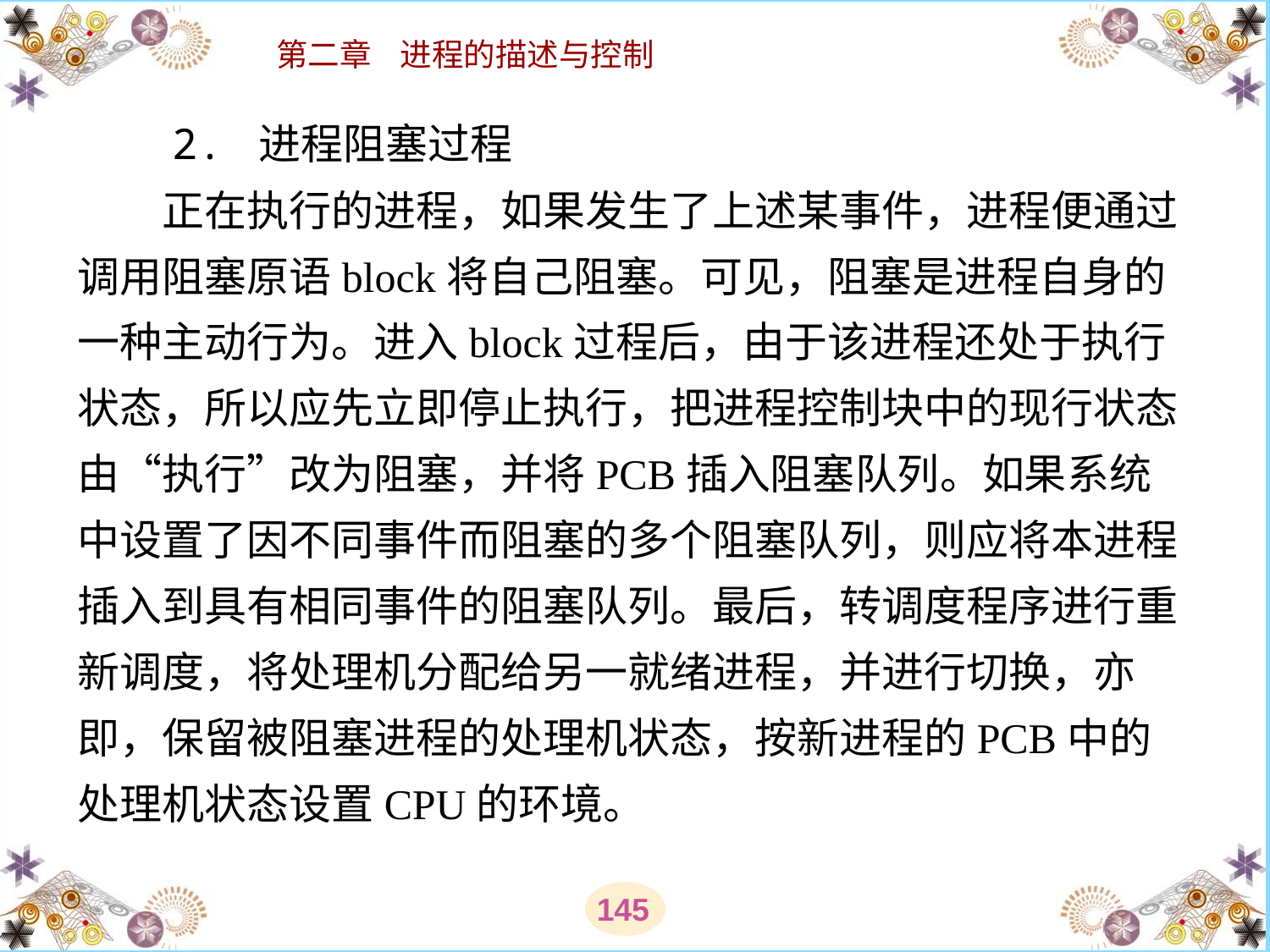

# 2. 进程阻塞过程 　　正在执行的进程，如果发生了上述某事件，进程便通过调用阻塞原语block将自己阻塞。可见，阻塞是进程自身的一种主动行为。进入block过程后，由于该进程还处于执行状态，所以应先立即停止执行，把进程控制块中的现行状态由“执行”改为阻塞，并将PCB插入阻塞队列。如果系统中设置了因不同事件而阻塞的多个阻塞队列，则应将本进程插入到具有相同事件的阻塞队列。最后，转调度程序进行重新调度，将处理机分配给另一就绪进程，并进行切换，亦即，保留被阻塞进程的处理机状态，按新进程的PCB中的处理机状态设置CPU的环境。